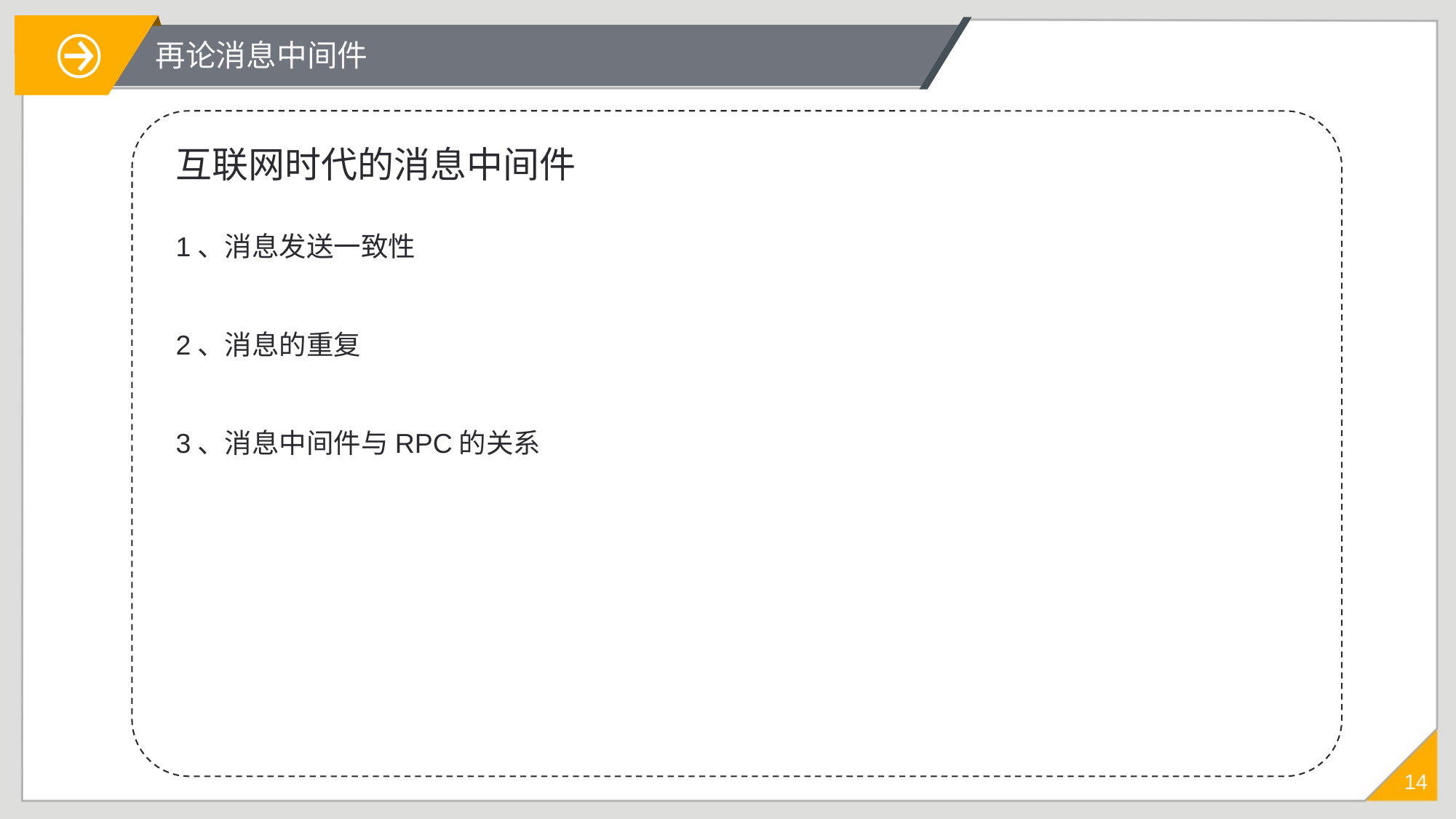

再论消息中间件

互联网时代的消息中间件

1、消息发送一致性

2、消息的重复

3、消息中间件与RPC的关系